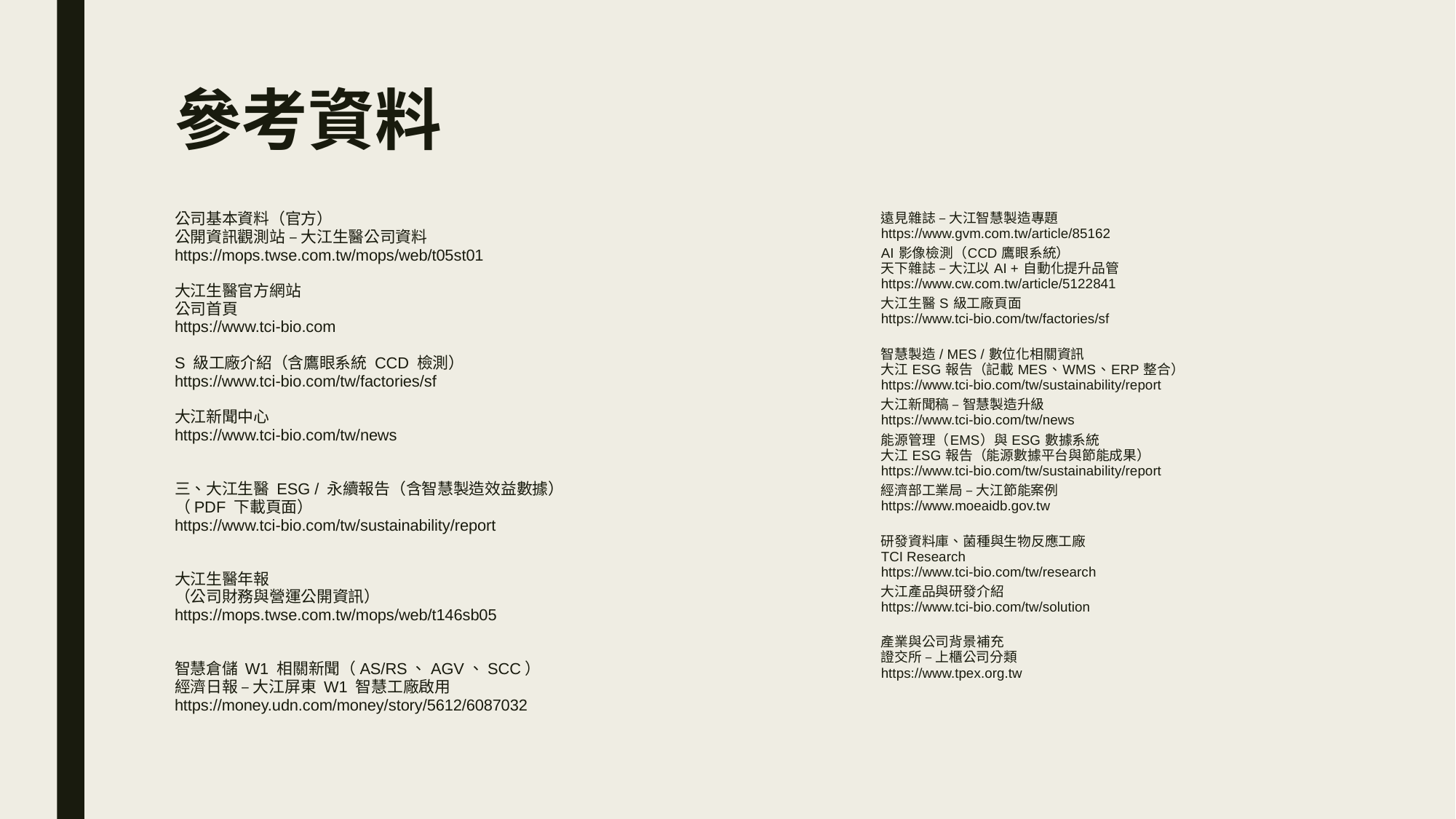

# 參考資料
公司基本資料（官方）
公開資訊觀測站 – 大江生醫公司資料
https://mops.twse.com.tw/mops/web/t05st01
大江生醫官方網站
公司首頁
https://www.tci-bio.com
S 級工廠介紹（含鷹眼系統 CCD 檢測）
https://www.tci-bio.com/tw/factories/sf
大江新聞中心
https://www.tci-bio.com/tw/news
三、大江生醫 ESG / 永續報告（含智慧製造效益數據）
（PDF 下載頁面）
https://www.tci-bio.com/tw/sustainability/report
大江生醫年報
（公司財務與營運公開資訊）
https://mops.twse.com.tw/mops/web/t146sb05
智慧倉儲 W1 相關新聞（AS/RS、AGV、SCC）
經濟日報 – 大江屏東 W1 智慧工廠啟用
https://money.udn.com/money/story/5612/6087032

遠見雜誌 – 大江智慧製造專題
https://www.gvm.com.tw/article/85162
AI 影像檢測（CCD 鷹眼系統）
天下雜誌 – 大江以 AI + 自動化提升品管
https://www.cw.com.tw/article/5122841
大江生醫 S 級工廠頁面
https://www.tci-bio.com/tw/factories/sf
智慧製造 / MES / 數位化相關資訊
大江 ESG 報告（記載 MES、WMS、ERP 整合）
https://www.tci-bio.com/tw/sustainability/report
大江新聞稿 – 智慧製造升級
https://www.tci-bio.com/tw/news
能源管理（EMS）與 ESG 數據系統
大江 ESG 報告（能源數據平台與節能成果）
https://www.tci-bio.com/tw/sustainability/report
經濟部工業局 – 大江節能案例
https://www.moeaidb.gov.tw
研發資料庫、菌種與生物反應工廠
TCI Research
https://www.tci-bio.com/tw/research
大江產品與研發介紹
https://www.tci-bio.com/tw/solution
產業與公司背景補充
證交所 – 上櫃公司分類
https://www.tpex.org.tw